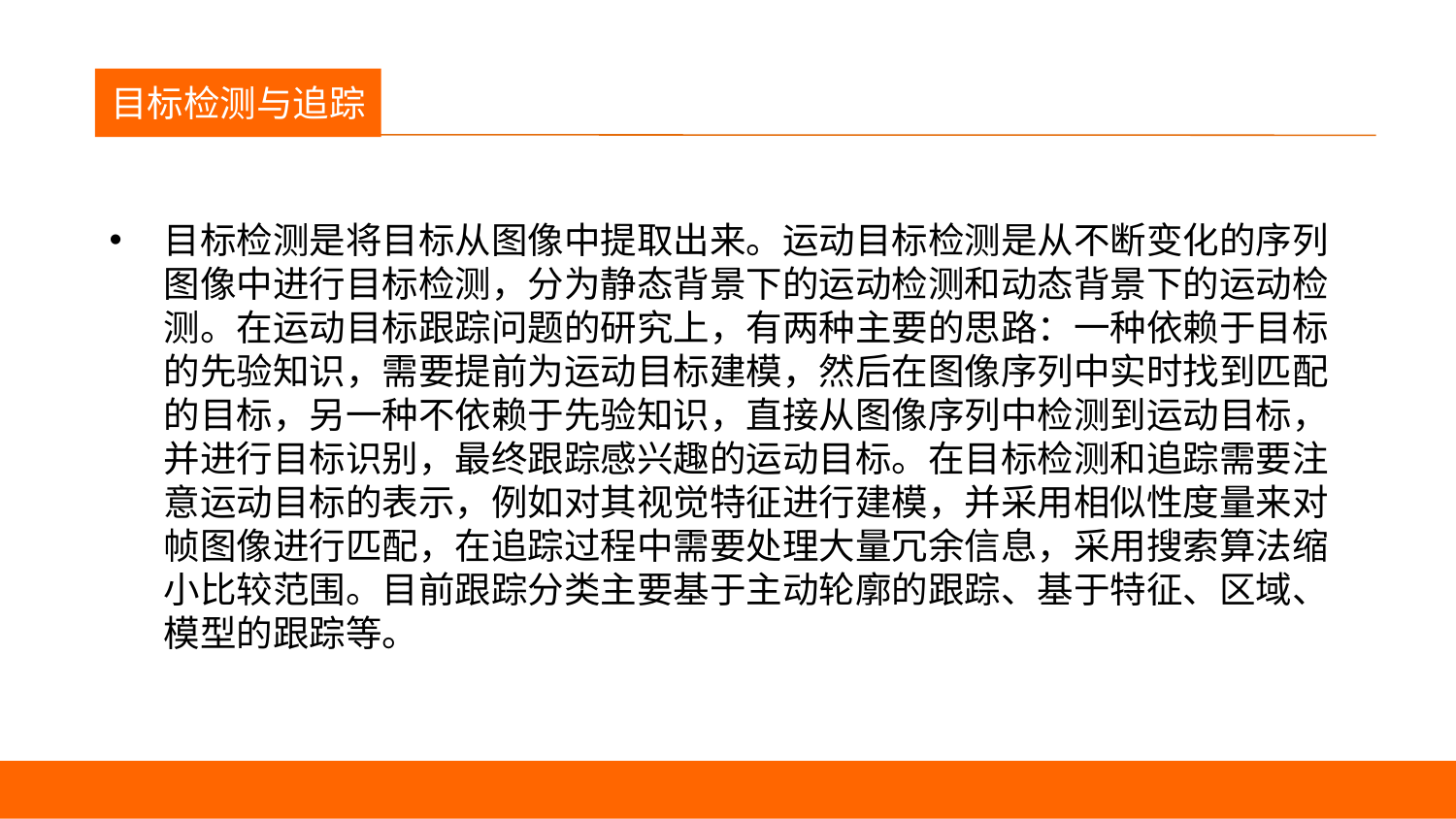

议程
目标检测与追踪

目标检测是将目标从图像中提取出来。运动目标检测是从不断变化的序列图像中进行目标检测，分为静态背景下的运动检测和动态背景下的运动检测。在运动目标跟踪问题的研究上，有两种主要的思路：一种依赖于目标的先验知识，需要提前为运动目标建模，然后在图像序列中实时找到匹配的目标，另一种不依赖于先验知识，直接从图像序列中检测到运动目标，并进行目标识别，最终跟踪感兴趣的运动目标。在目标检测和追踪需要注意运动目标的表示，例如对其视觉特征进行建模，并采用相似性度量来对帧图像进行匹配，在追踪过程中需要处理大量冗余信息，采用搜索算法缩小比较范围。目前跟踪分类主要基于主动轮廓的跟踪、基于特征、区域、模型的跟踪等。